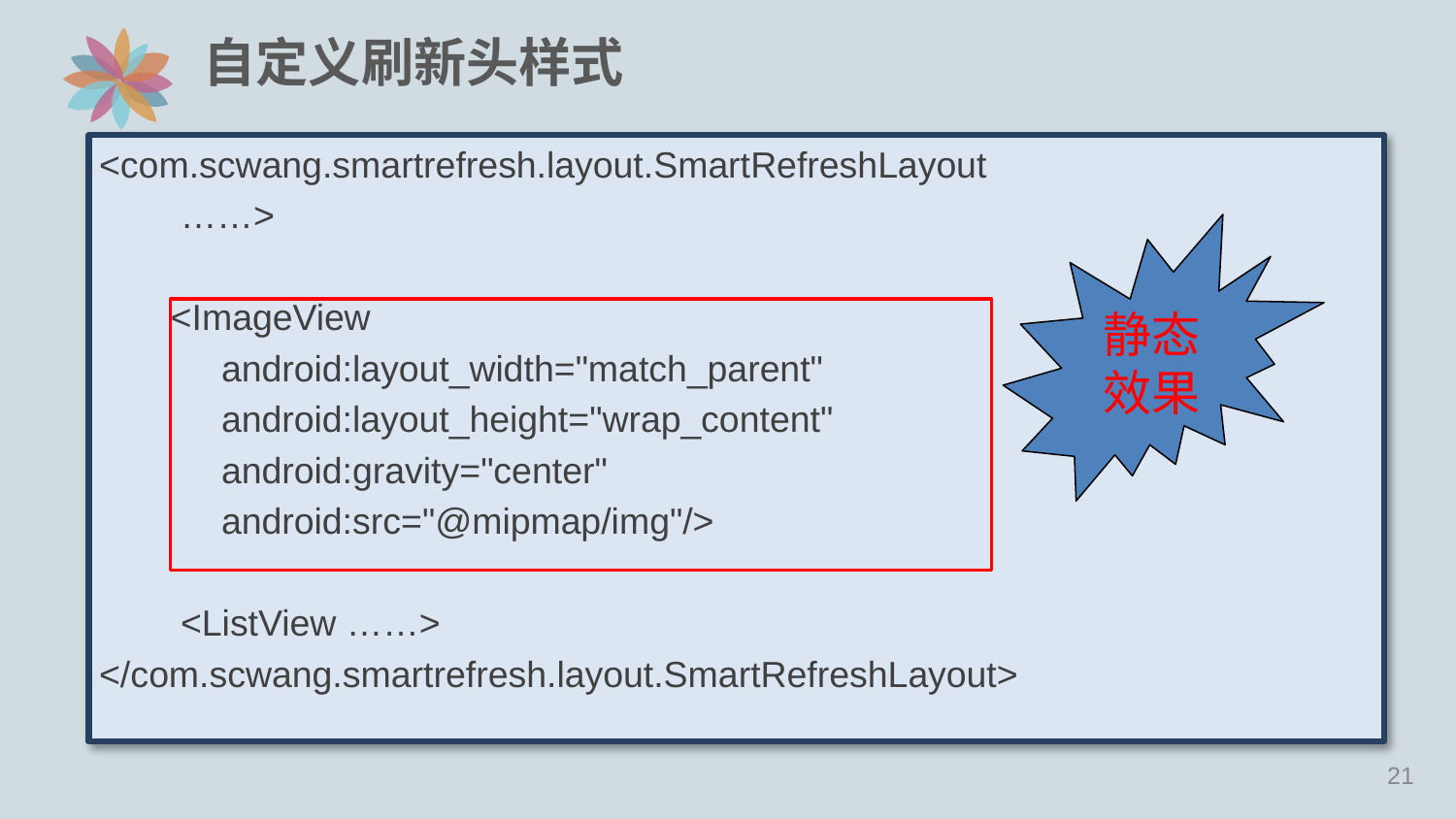

# 自定义刷新头样式
<com.scwang.smartrefresh.layout.SmartRefreshLayout
        ……>

       <ImageView
            android:layout_width="match_parent"
            android:layout_height="wrap_content"
            android:gravity="center"
            android:src="@mipmap/img"/>

        <ListView ……>
</com.scwang.smartrefresh.layout.SmartRefreshLayout>

静态效果

21